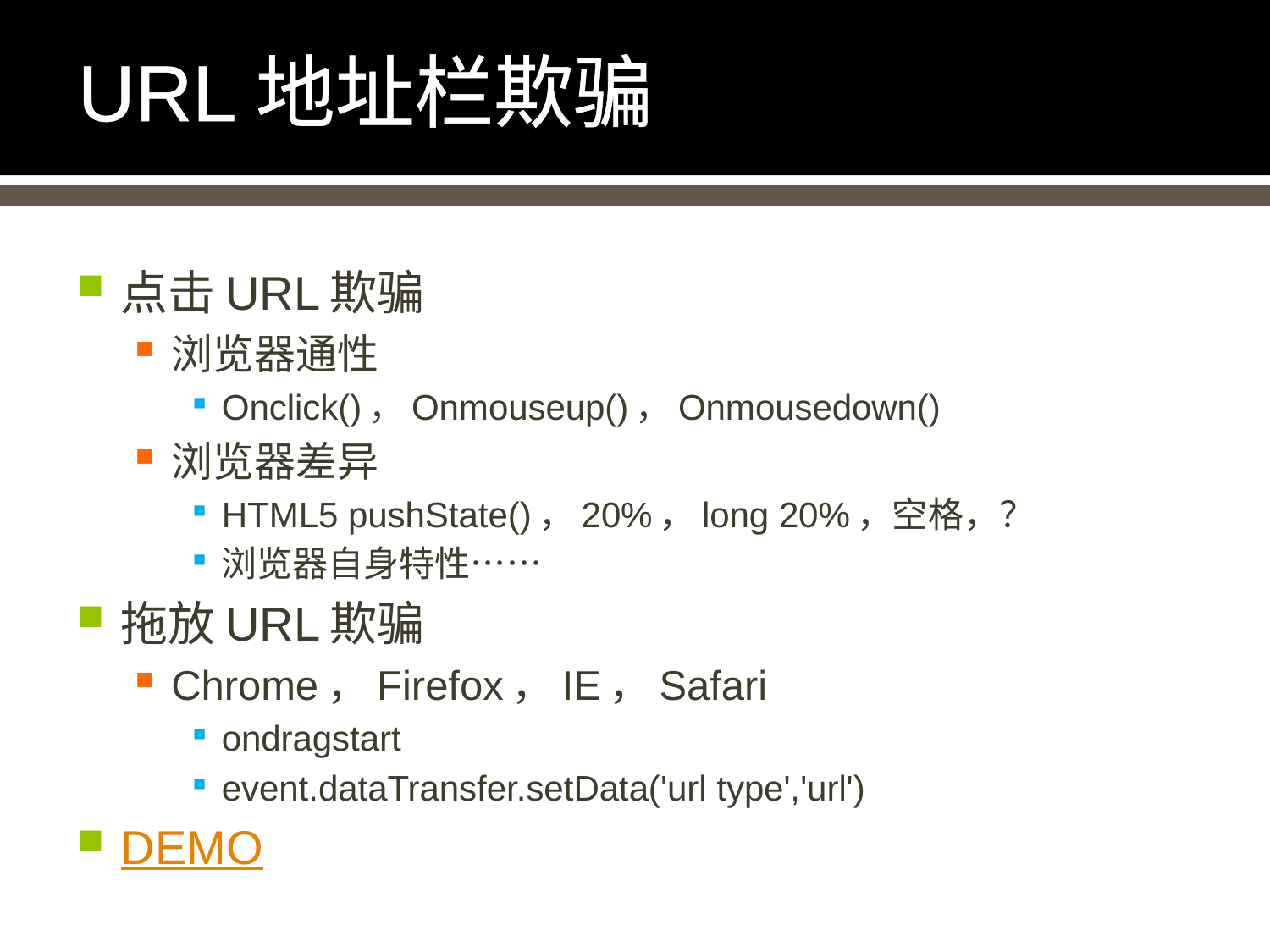

# URL地址栏欺骗
点击URL欺骗
浏览器通性
Onclick()，Onmouseup()，Onmousedown()
浏览器差异
HTML5 pushState()，20%，long 20%，空格，？
浏览器自身特性……
拖放URL欺骗
Chrome，Firefox，IE，Safari
ondragstart
event.dataTransfer.setData('url type','url')
DEMO